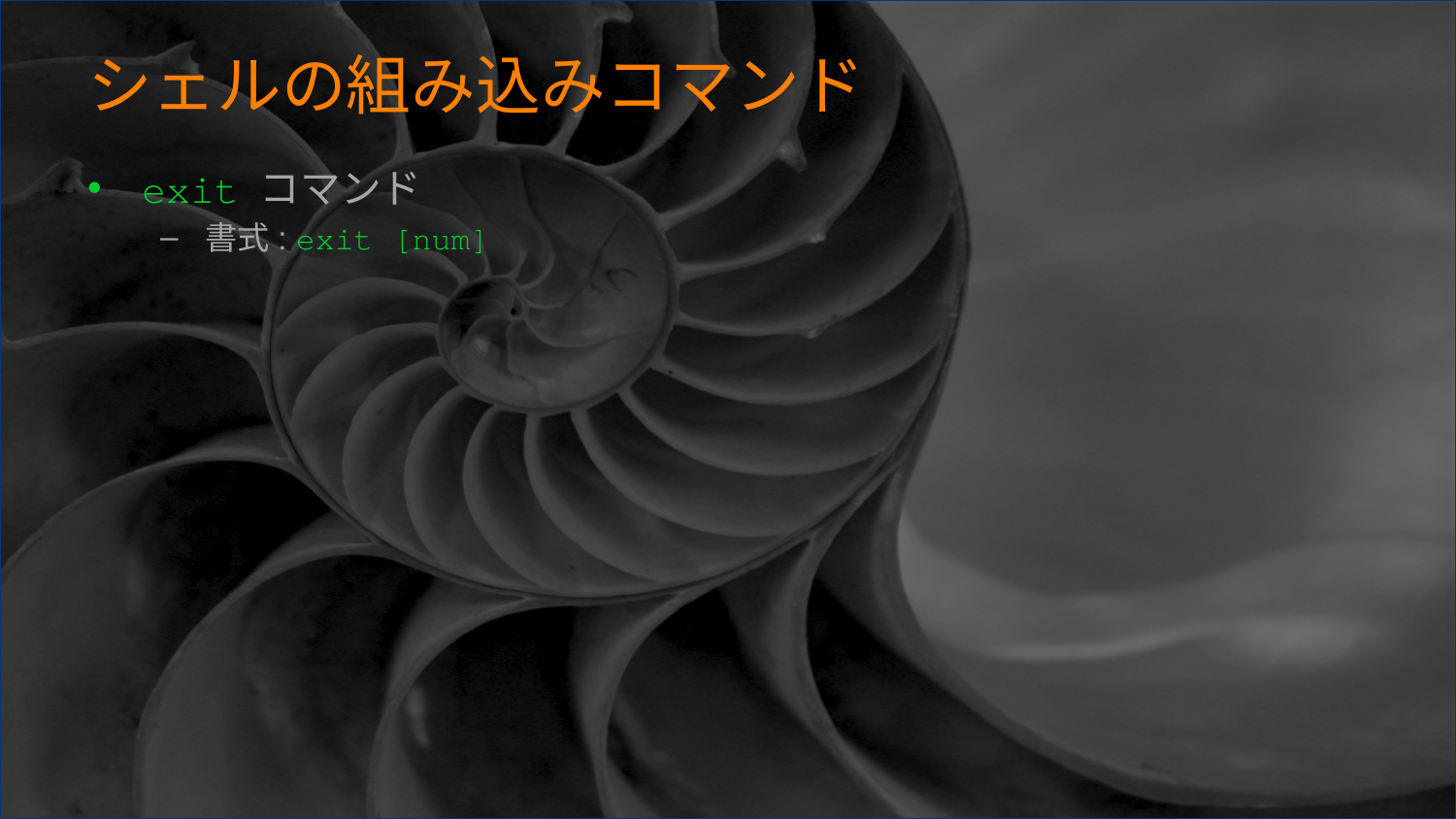

# シェルの組み込みコマンド
exit コマンド
書式: exit [num]